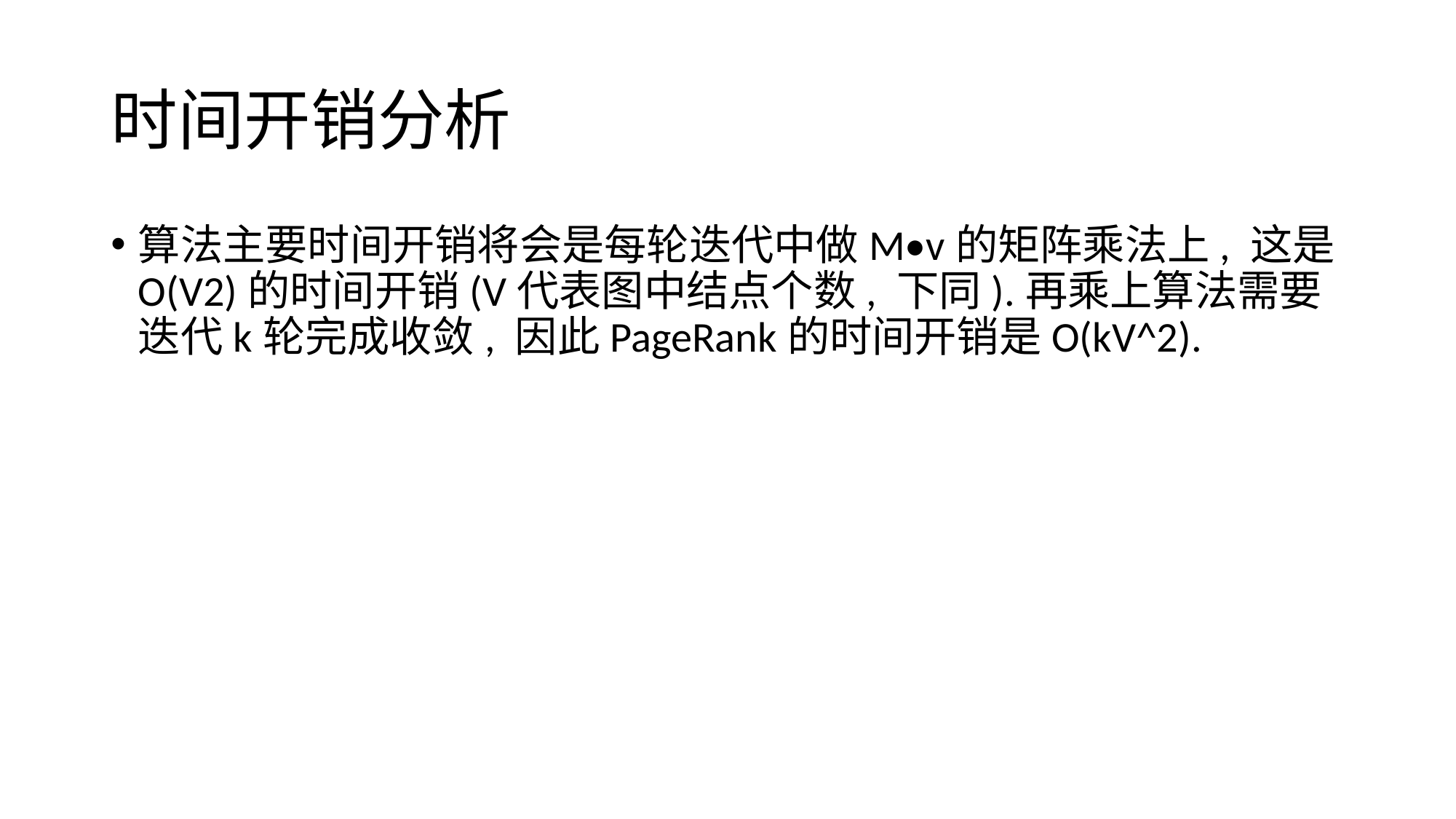

# 时间开销分析
算法主要时间开销将会是每轮迭代中做M•v的矩阵乘法上, 这是O(V2)的时间开销(V代表图中结点个数, 下同).再乘上算法需要迭代k轮完成收敛, 因此PageRank的时间开销是O(kV^2).